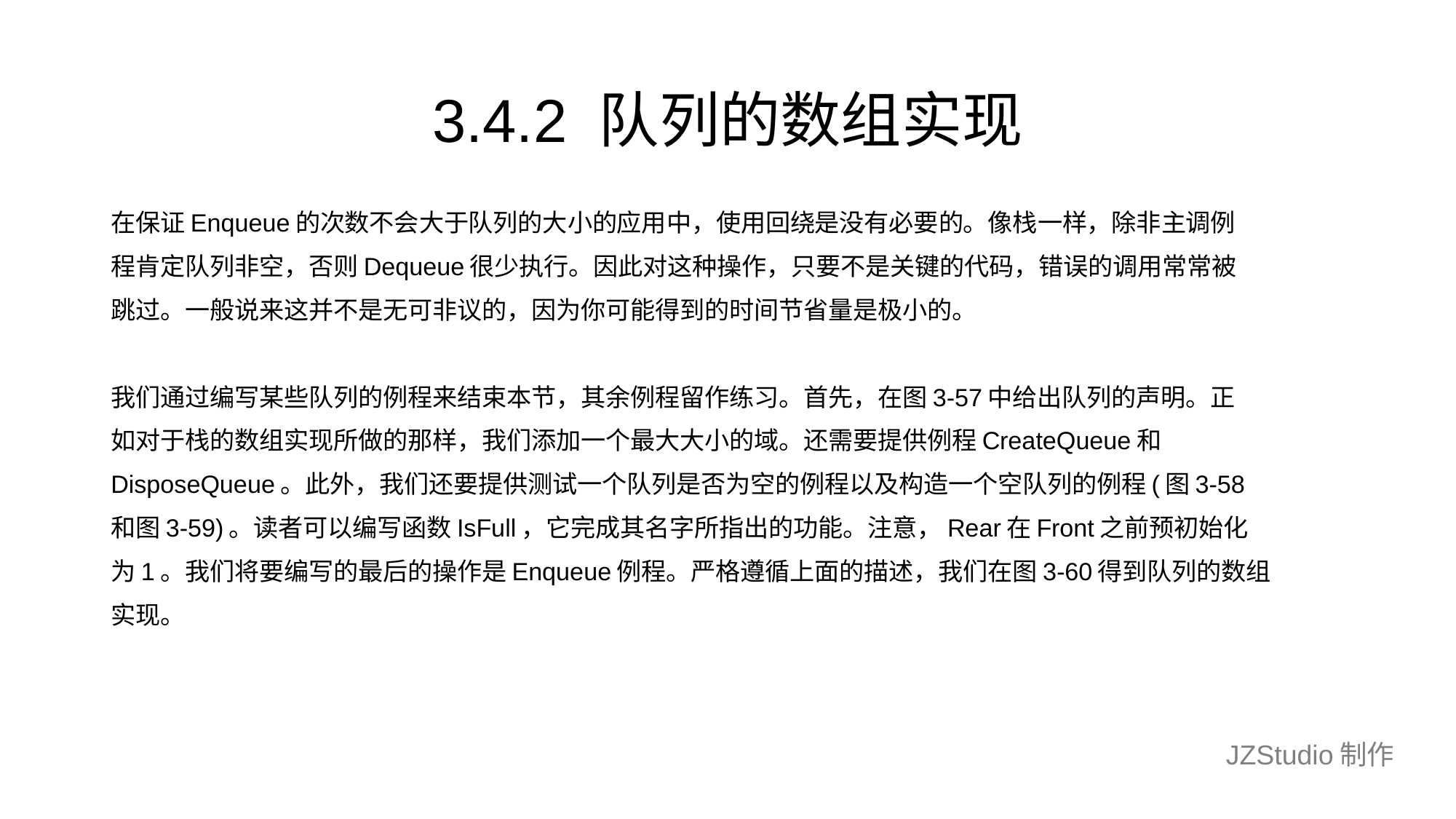

# 3.4.2 队列的数组实现
在保证Enqueue的次数不会大于队列的大小的应用中，使用回绕是没有必要的。像栈一样，除非主调例
程肯定队列非空，否则Dequeue很少执行。因此对这种操作，只要不是关键的代码，错误的调用常常被
跳过。一般说来这并不是无可非议的，因为你可能得到的时间节省量是极小的。

我们通过编写某些队列的例程来结束本节，其余例程留作练习。首先，在图3-57中给出队列的声明。正
如对于栈的数组实现所做的那样，我们添加一个最大大小的域。还需要提供例程CreateQueue和
DisposeQueue。此外，我们还要提供测试一个队列是否为空的例程以及构造一个空队列的例程(图3-58
和图3-59)。读者可以编写函数IsFull，它完成其名字所指出的功能。注意，Rear在Front之前预初始化
为1。我们将要编写的最后的操作是Enqueue例程。严格遵循上面的描述，我们在图3-60得到队列的数组
实现。